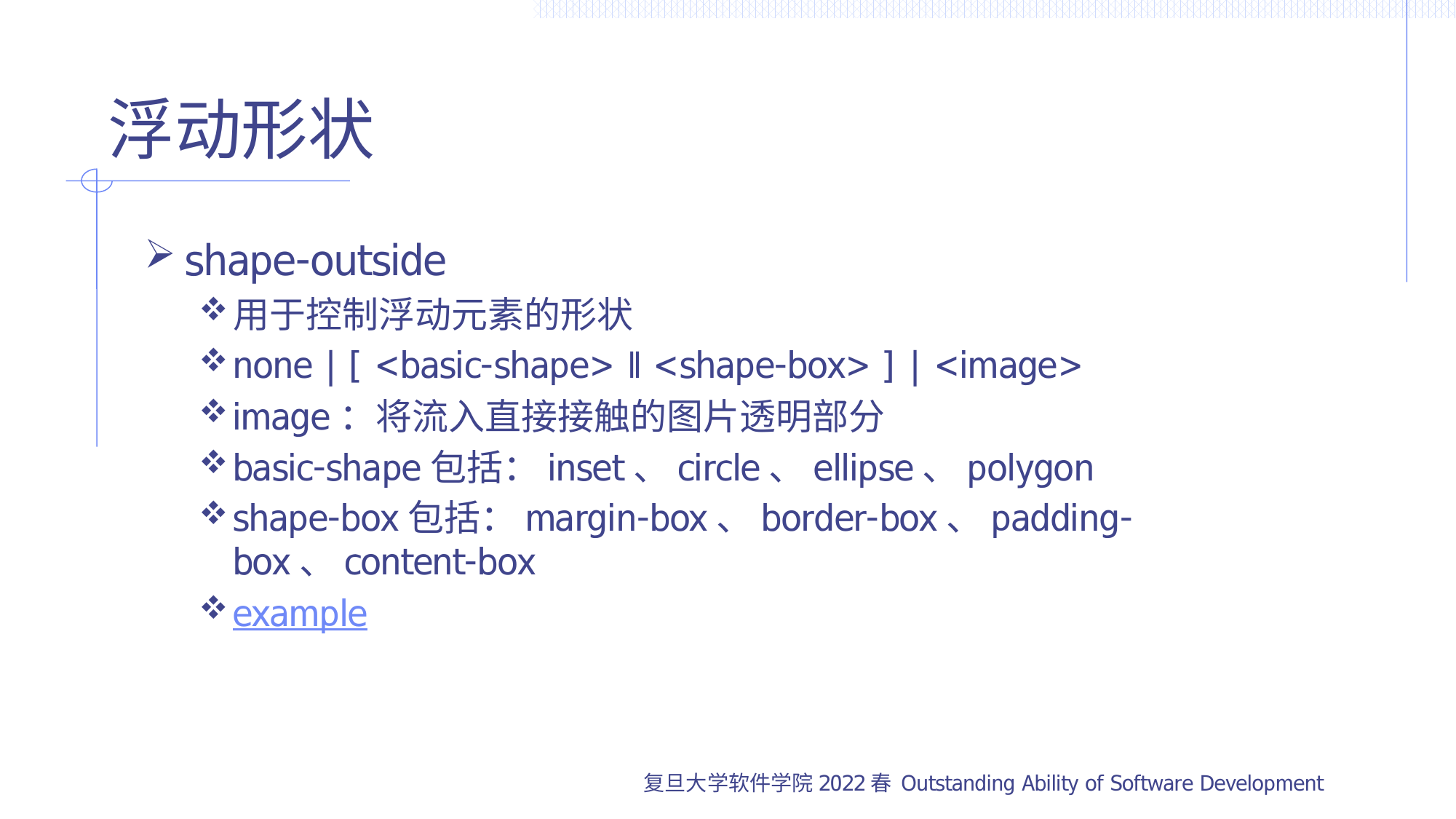

# 浮动形状
shape-outside
用于控制浮动元素的形状
none | [ <basic-shape> ‖ <shape-box> ] | <image>
image：将流入直接接触的图片透明部分
basic-shape包括：inset、circle、ellipse、polygon
shape-box包括：margin-box、border-box、padding-box、content-box
example